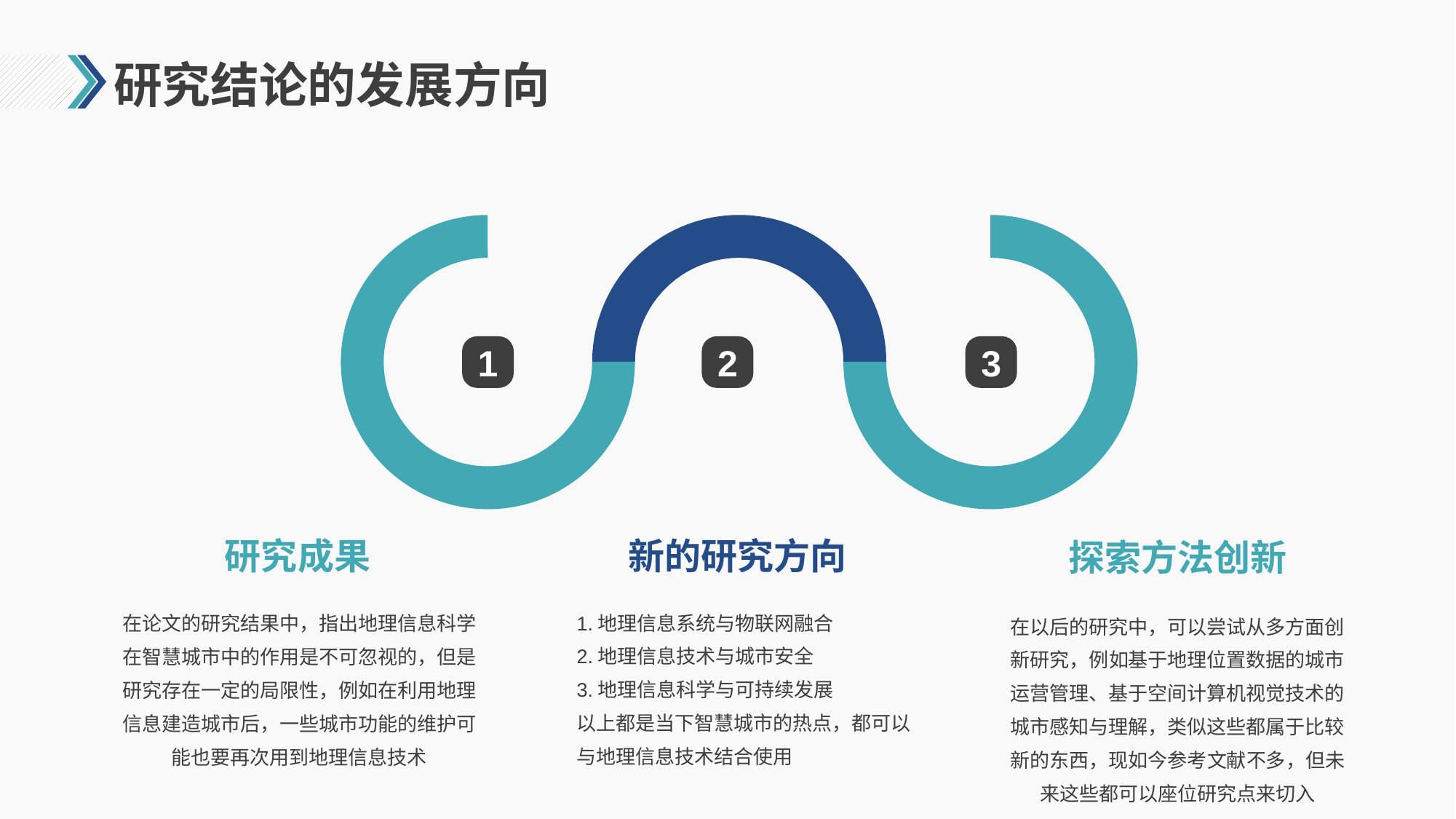

# 研究结论的发展方向

1
2
3
研究成果
新的研究方向
探索方法创新
1.地理信息系统与物联网融合
2.地理信息技术与城市安全
3.地理信息科学与可持续发展
以上都是当下智慧城市的热点，都可以与地理信息技术结合使用
在论文的研究结果中，指出地理信息科学在智慧城市中的作用是不可忽视的，但是研究存在一定的局限性，例如在利用地理信息建造城市后，一些城市功能的维护可能也要再次用到地理信息技术
在以后的研究中，可以尝试从多方面创新研究，例如基于地理位置数据的城市运营管理、基于空间计算机视觉技术的城市感知与理解，类似这些都属于比较新的东西，现如今参考文献不多，但未来这些都可以座位研究点来切入